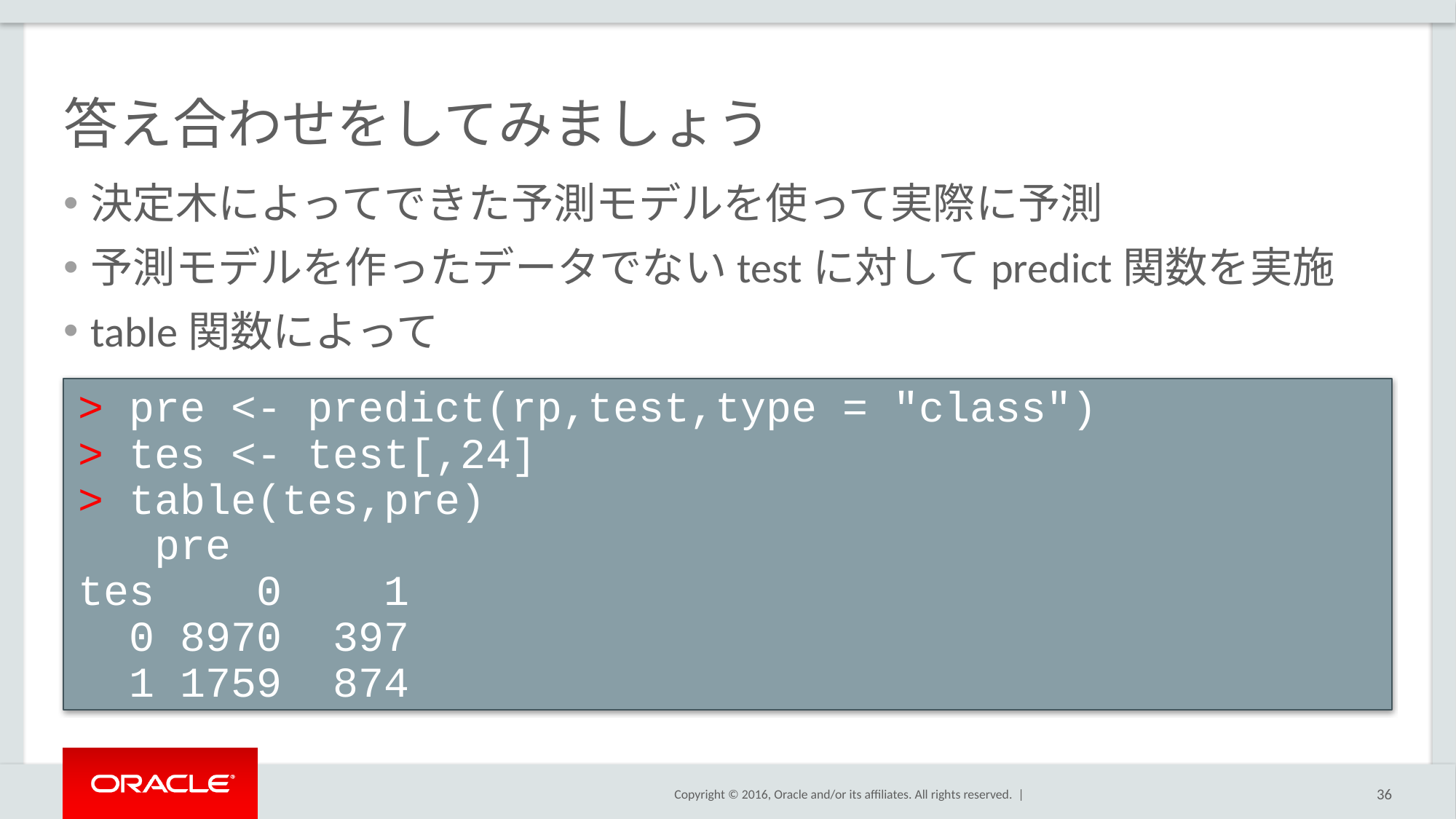

# 答え合わせをしてみましょう
決定木によってできた予測モデルを使って実際に予測
予測モデルを作ったデータでないtestに対してpredict関数を実施
table関数によって
> pre <- predict(rp,test,type = "class")
> tes <- test[,24]
> table(tes,pre)
   pre
tes    0    1
  0 8970  397
  1 1759  874
36